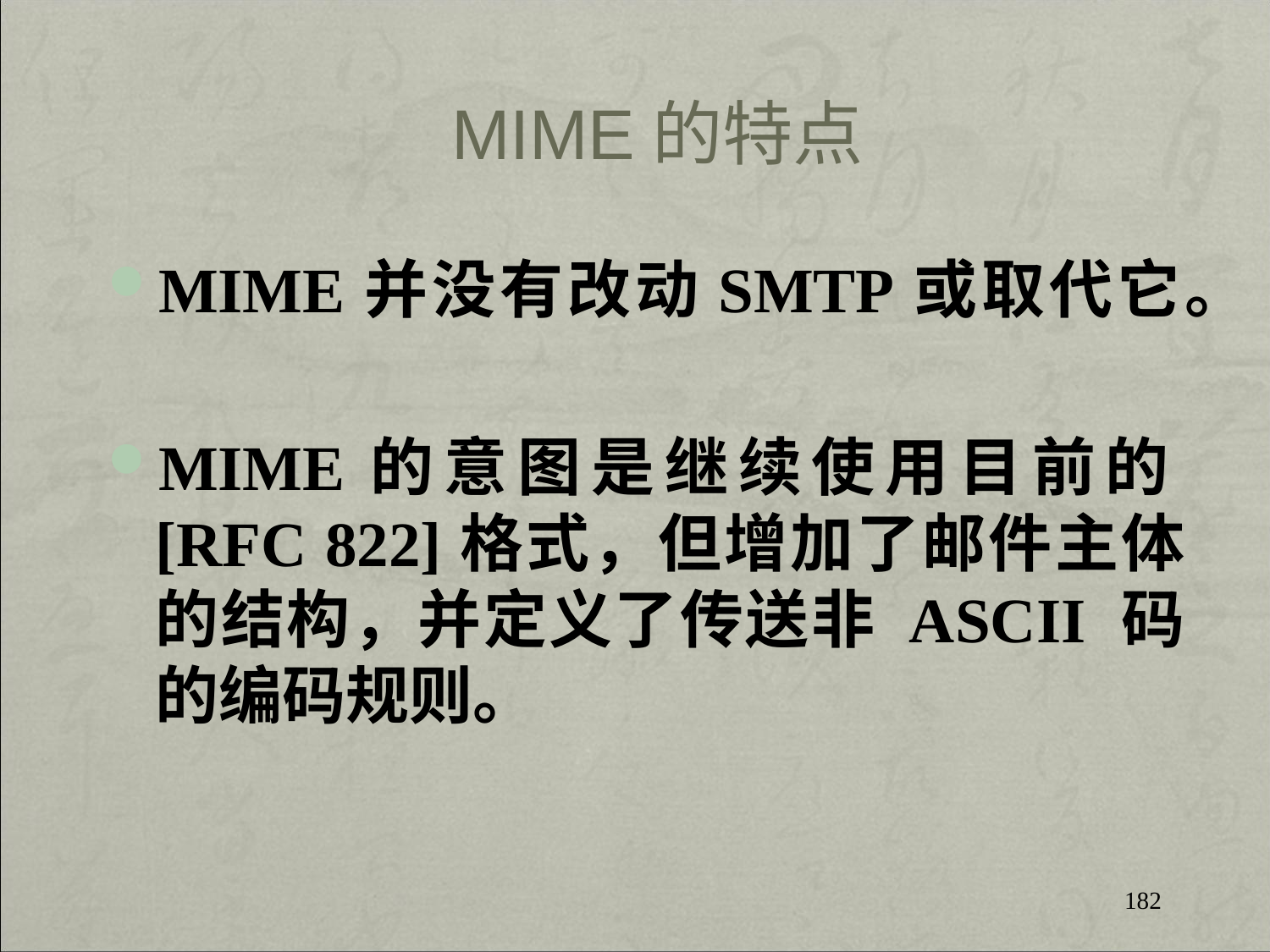

MIME的特点
MIME并没有改动SMTP或取代它。

MIME的意图是继续使用目前的[RFC 822]格式，但增加了邮件主体的结构，并定义了传送非 ASCII 码的编码规则。
182